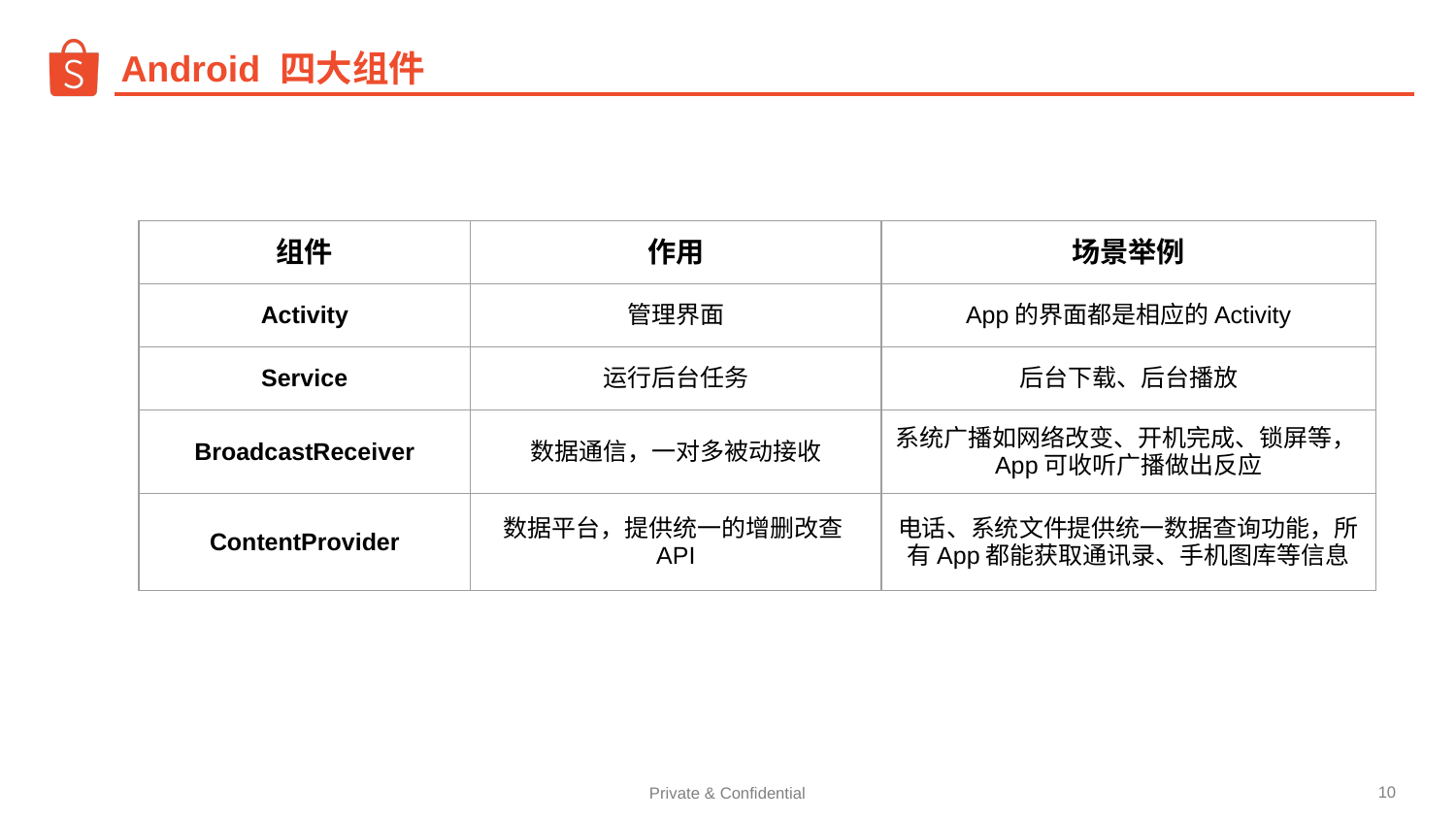

# Android 四大组件
| 组件 | 作用 | 场景举例 |
| --- | --- | --- |
| Activity | 管理界面 | App的界面都是相应的Activity |
| Service | 运行后台任务 | 后台下载、后台播放 |
| BroadcastReceiver | 数据通信，一对多被动接收 | 系统广播如网络改变、开机完成、锁屏等，App可收听广播做出反应 |
| ContentProvider | 数据平台，提供统一的增删改查API | 电话、系统文件提供统一数据查询功能，所有App都能获取通讯录、手机图库等信息 |
简介
10